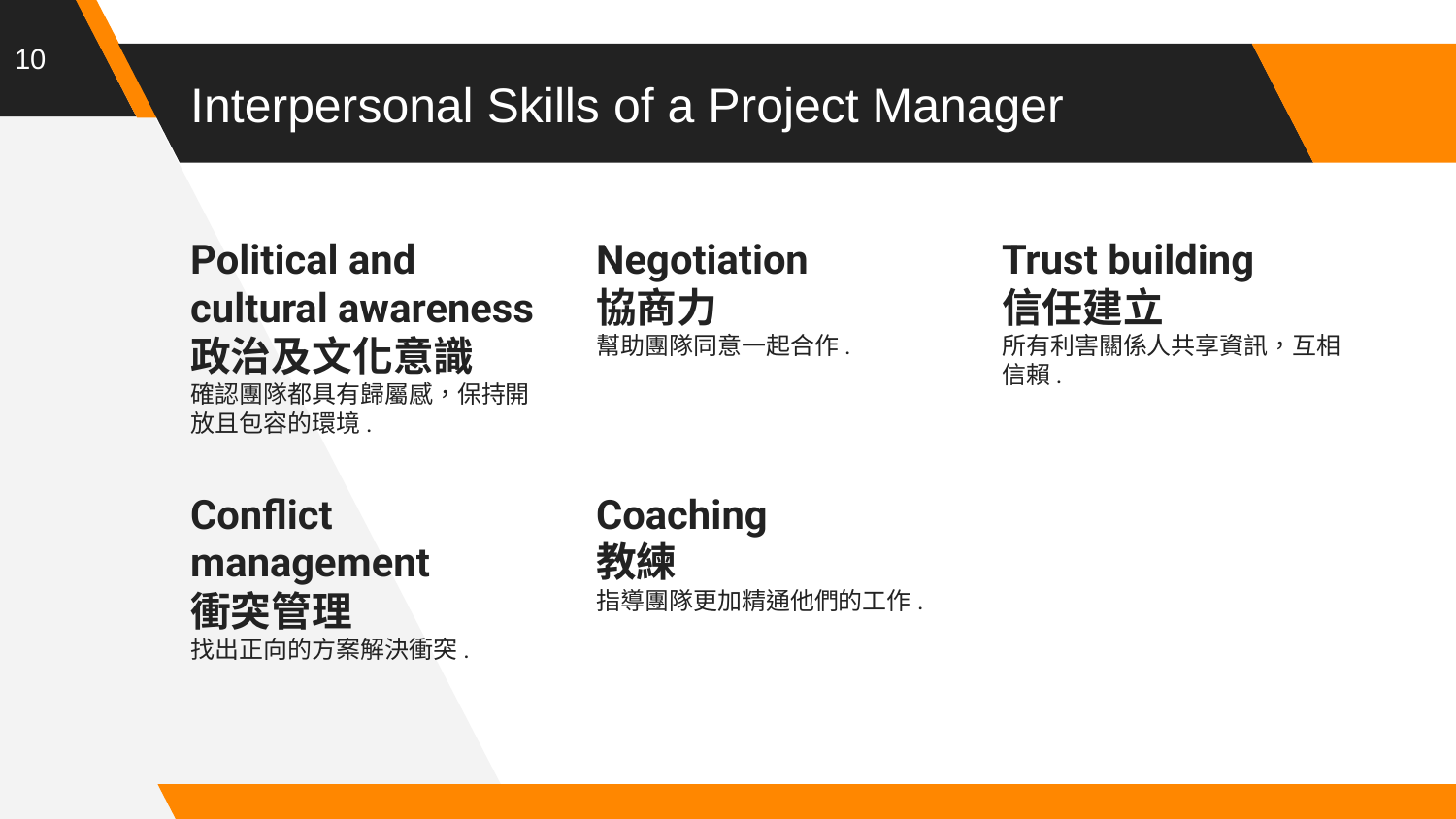

10
# Interpersonal Skills of a Project Manager
Political and cultural awareness
政治及文化意識
確認團隊都具有歸屬感，保持開放且包容的環境.
Negotiation
協商力
幫助團隊同意一起合作.
Trust building
信任建立
所有利害關係人共享資訊，互相信賴.

Conflict management
衝突管理
找出正向的方案解決衝突.
Coaching
教練
指導團隊更加精通他們的工作.